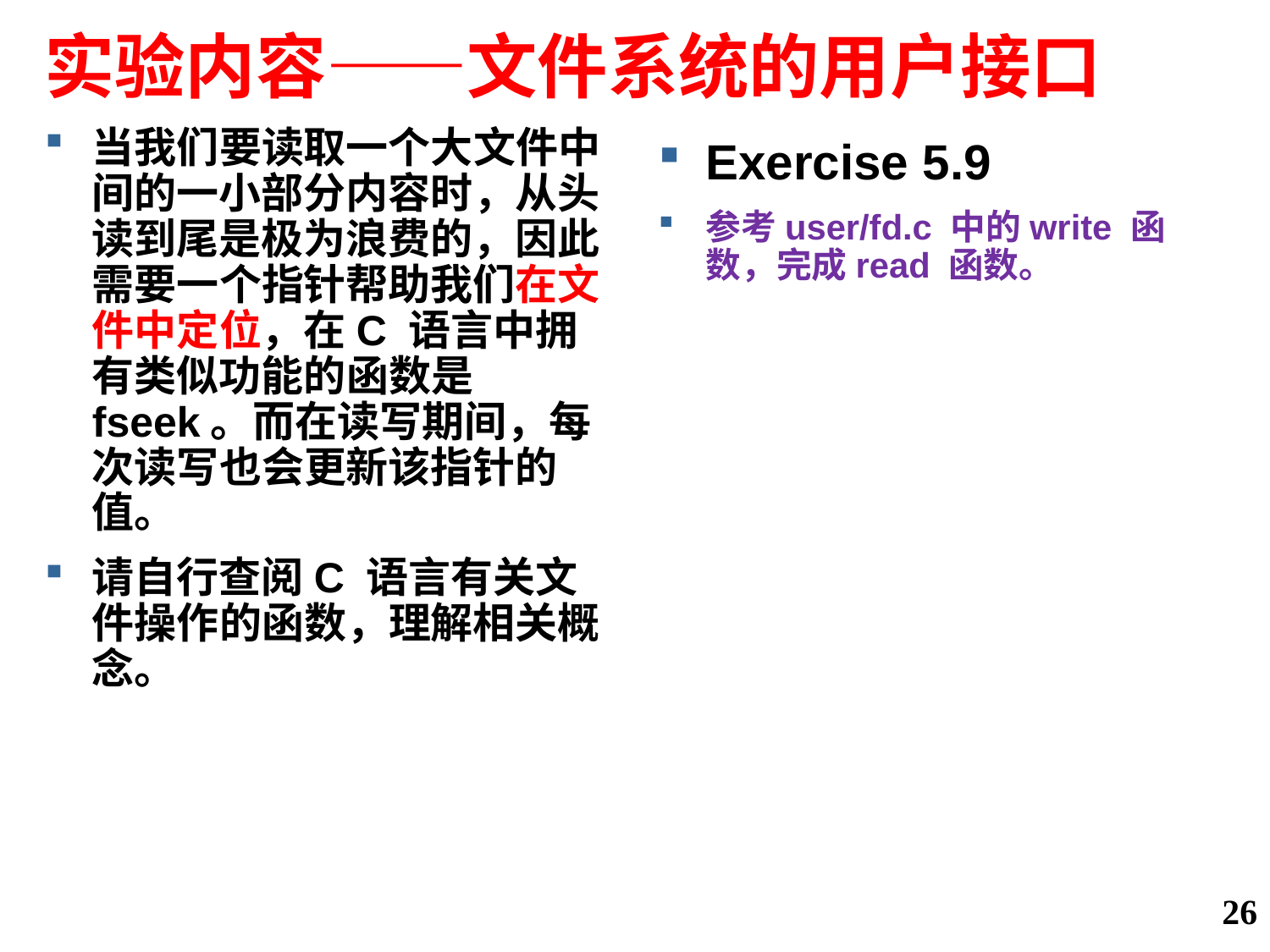

# 实验内容——文件系统的用户接口

当我们要读取一个大文件中间的一小部分内容时，从头读到尾是极为浪费的，因此需要一个指针帮助我们在文件中定位，在C 语言中拥有类似功能的函数是fseek。而在读写期间，每次读写也会更新该指针的值。
请自行查阅C 语言有关文件操作的函数，理解相关概念。

Exercise 5.9
参考user/fd.c 中的write 函数，完成read 函数。